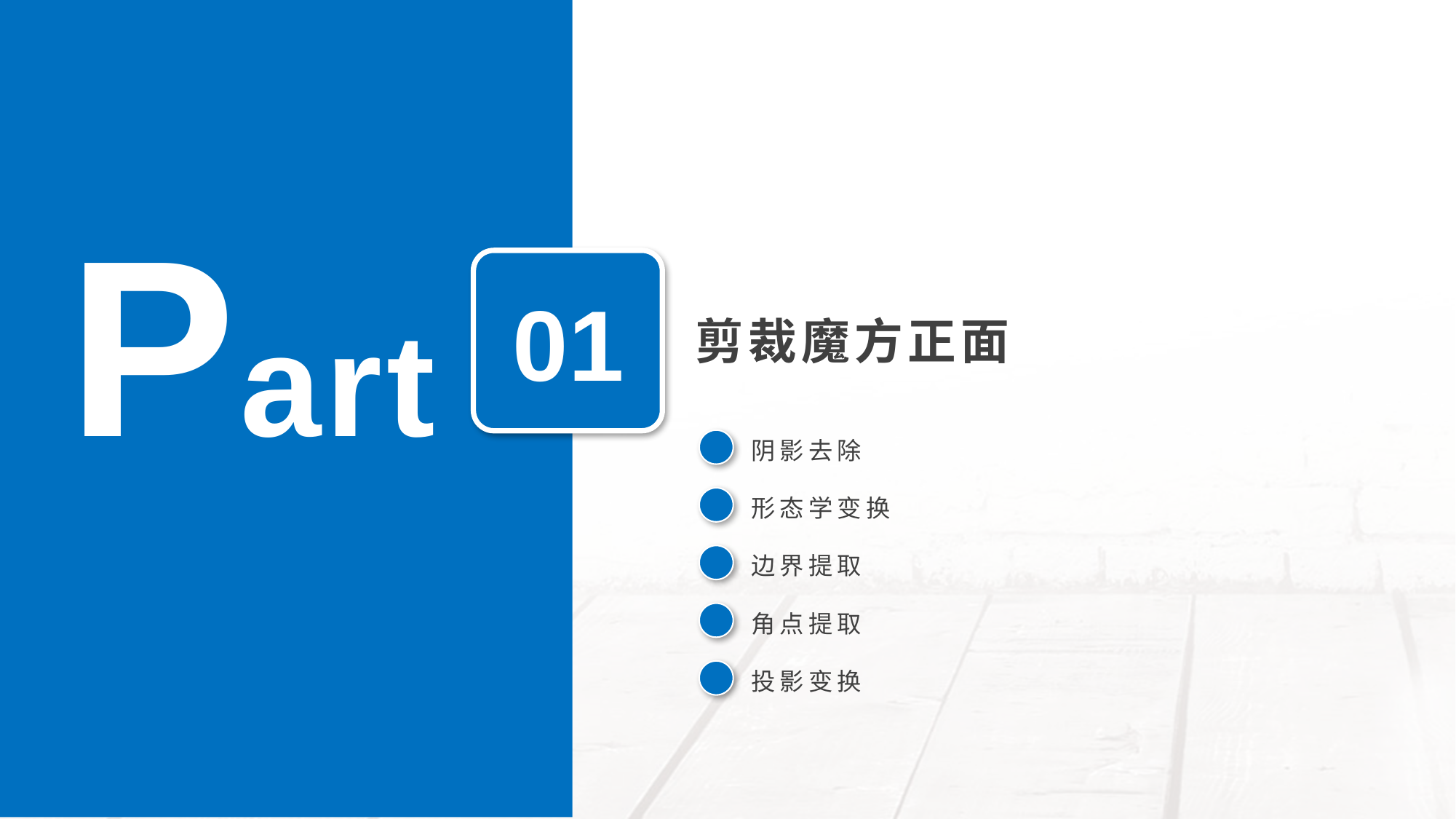

Part

01
剪裁魔方正面

阴影去除

形态学变换

边界提取

角点提取

投影变换